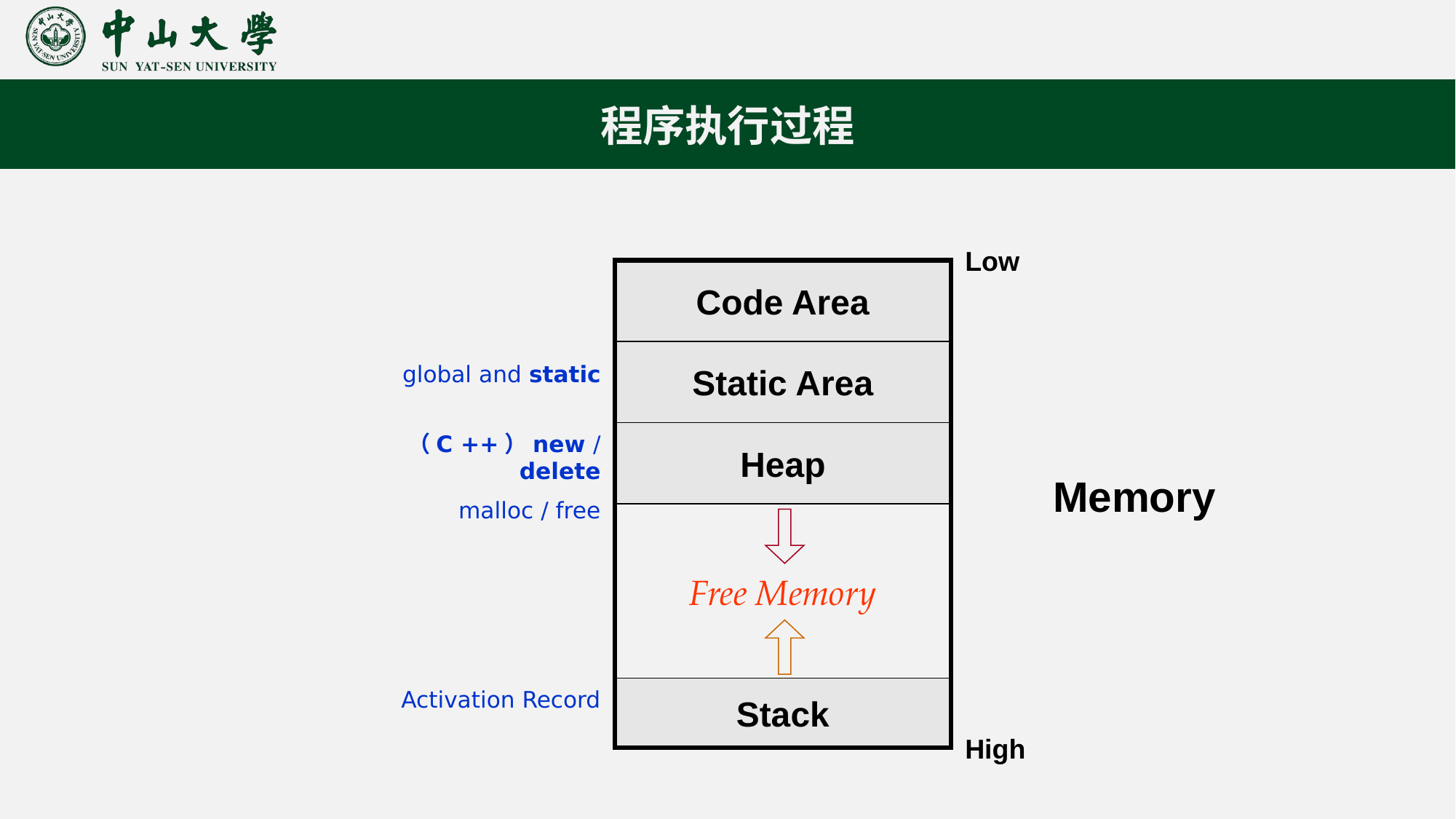

程序执行过程
Low
Code Area

Static Area
global and static
（C ++）new / delete
malloc / free
Heap
Free Memory

Activation Record
Stack
High
Memory